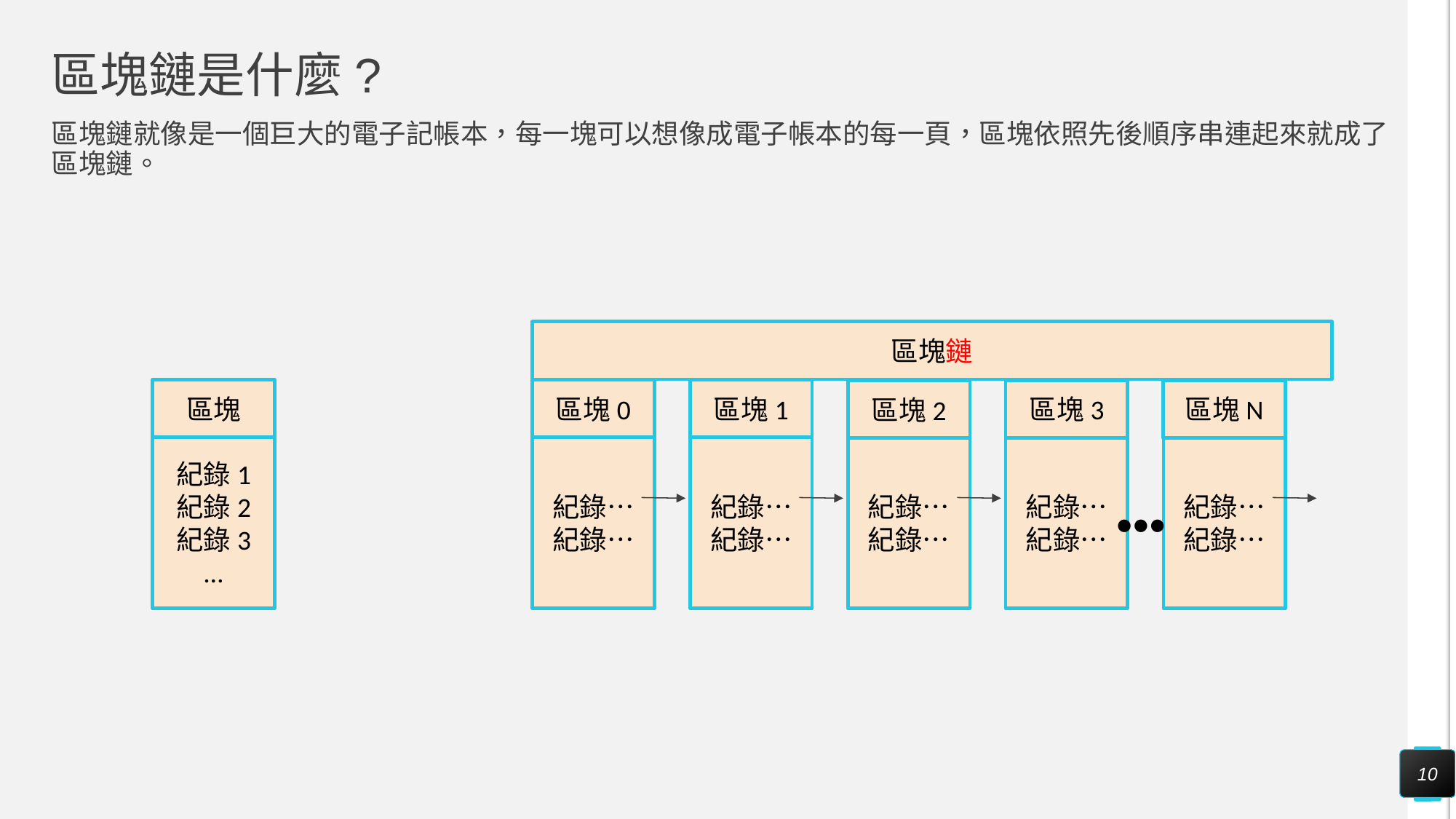

# 區塊鏈是什麼?
區塊鏈就像是一個巨大的電子記帳本，每一塊可以想像成電子帳本的每一頁，區塊依照先後順序串連起來就成了區塊鏈。
區塊鏈
區塊
區塊0
區塊1
區塊N
區塊3
區塊2
紀錄1
紀錄2
紀錄3
…
紀錄…
紀錄…
紀錄…
紀錄…
紀錄…
紀錄…
紀錄…
紀錄…
●●●
紀錄…
紀錄…
10